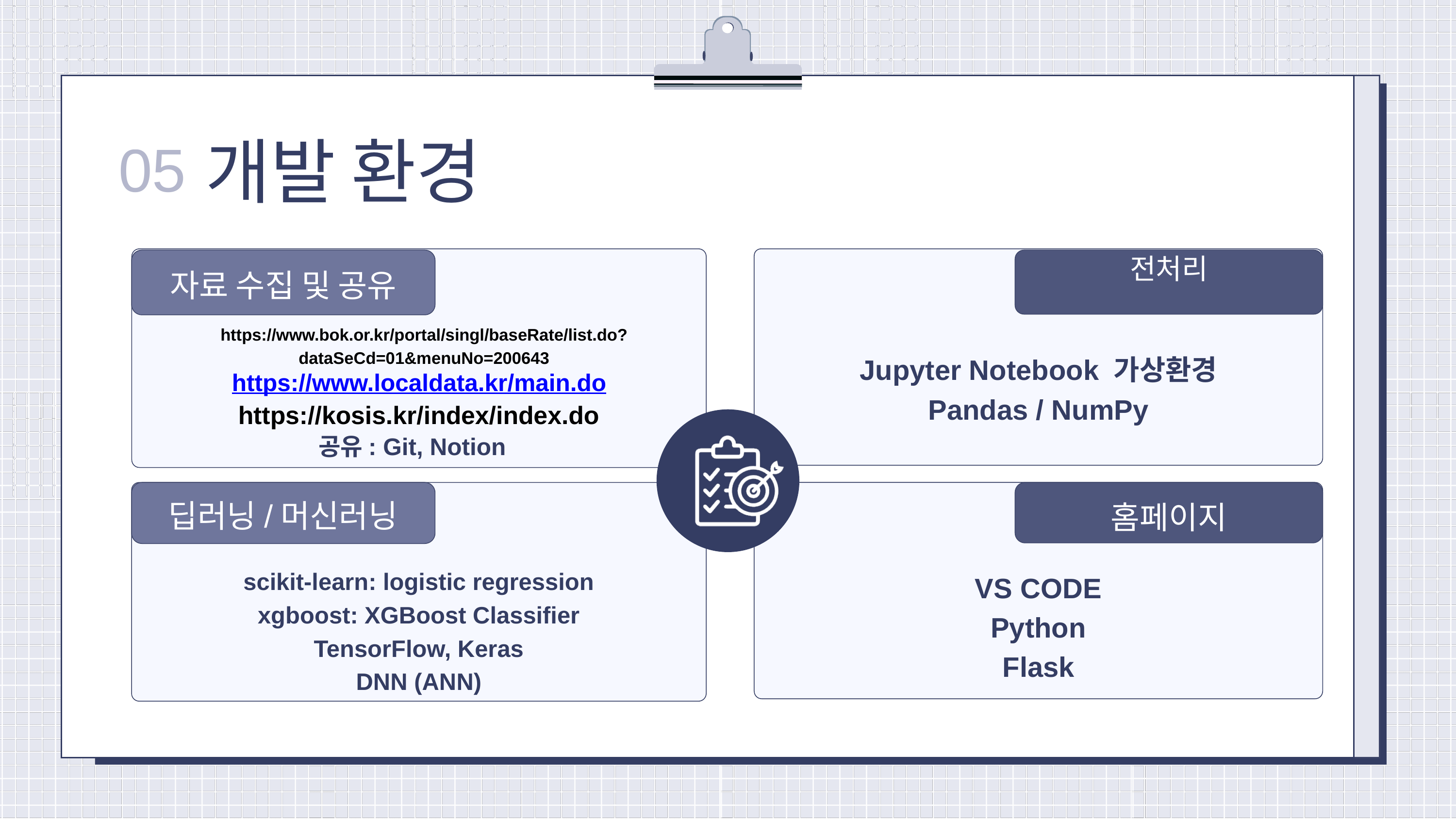

개발 환경
05

자료 수집 및 공유
https://www.bok.or.kr/portal/singl/baseRate/list.do?dataSeCd=01&menuNo=200643
https://www.localdata.kr/main.do
https://kosis.kr/index/index.do
공유: Git, Notion

전처리
Jupyter Notebook 가상환경
Pandas / NumPy

딥러닝/머신러닝

scikit-learn: logistic regression
xgboost: XGBoost Classifier
TensorFlow, Keras
DNN (ANN)

홈페이지
VS CODE
Python
Flask